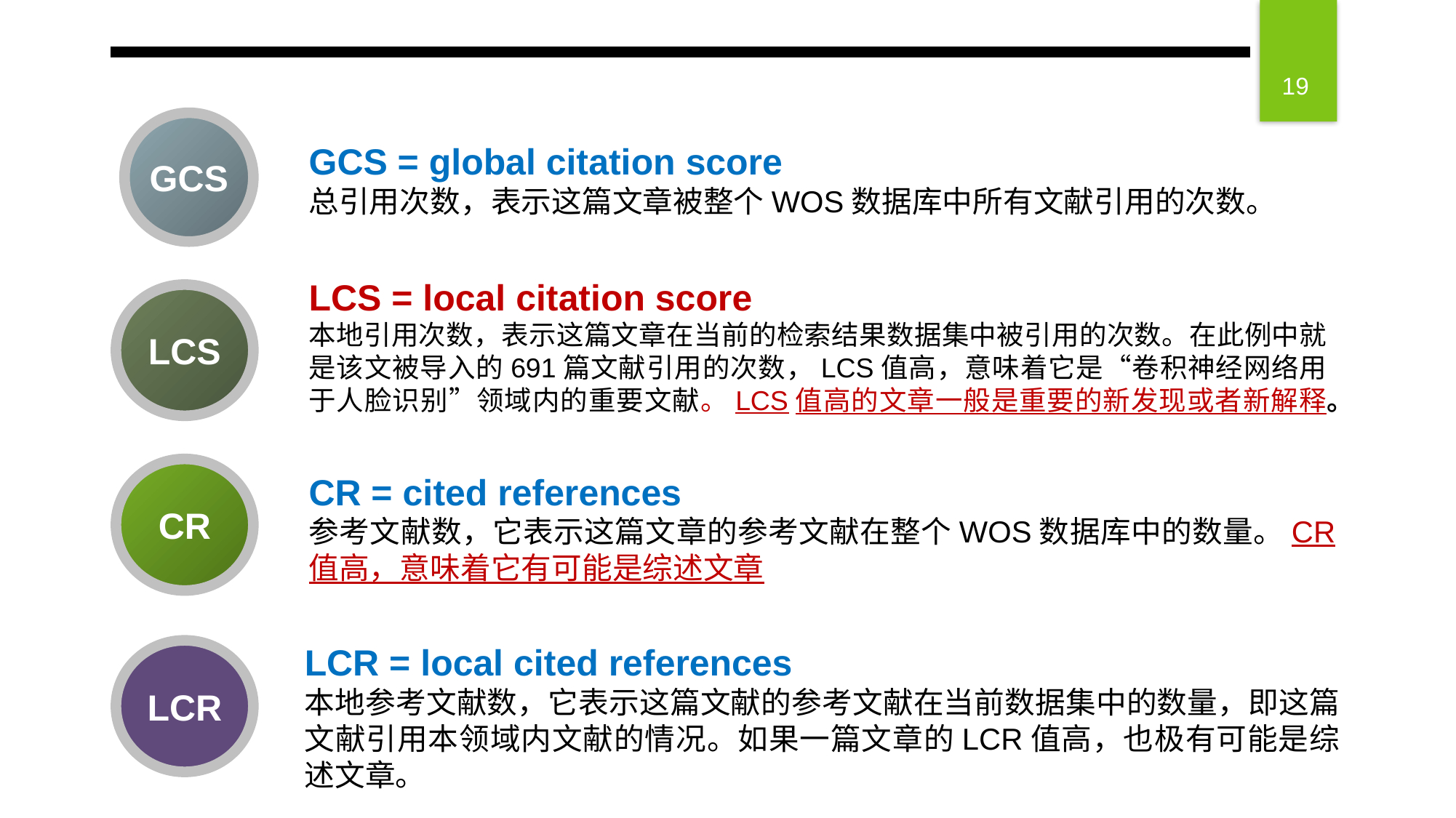

GCS
GCS = global citation score
总引用次数，表示这篇文章被整个WOS数据库中所有文献引用的次数。

LCS = local citation score
本地引用次数，表示这篇文章在当前的检索结果数据集中被引用的次数。在此例中就是该文被导入的691篇文献引用的次数，LCS值高，意味着它是“卷积神经网络用于人脸识别”领域内的重要文献。LCS值高的文章一般是重要的新发现或者新解释。

LCS
CR
CR = cited references
参考文献数，它表示这篇文章的参考文献在整个WOS数据库中的数量。CR 值高，意味着它有可能是综述文章
LCR = local cited references
本地参考文献数，它表示这篇文献的参考文献在当前数据集中的数量，即这篇文献引用本领域内文献的情况。如果一篇文章的LCR值高，也极有可能是综述文章。
LCR